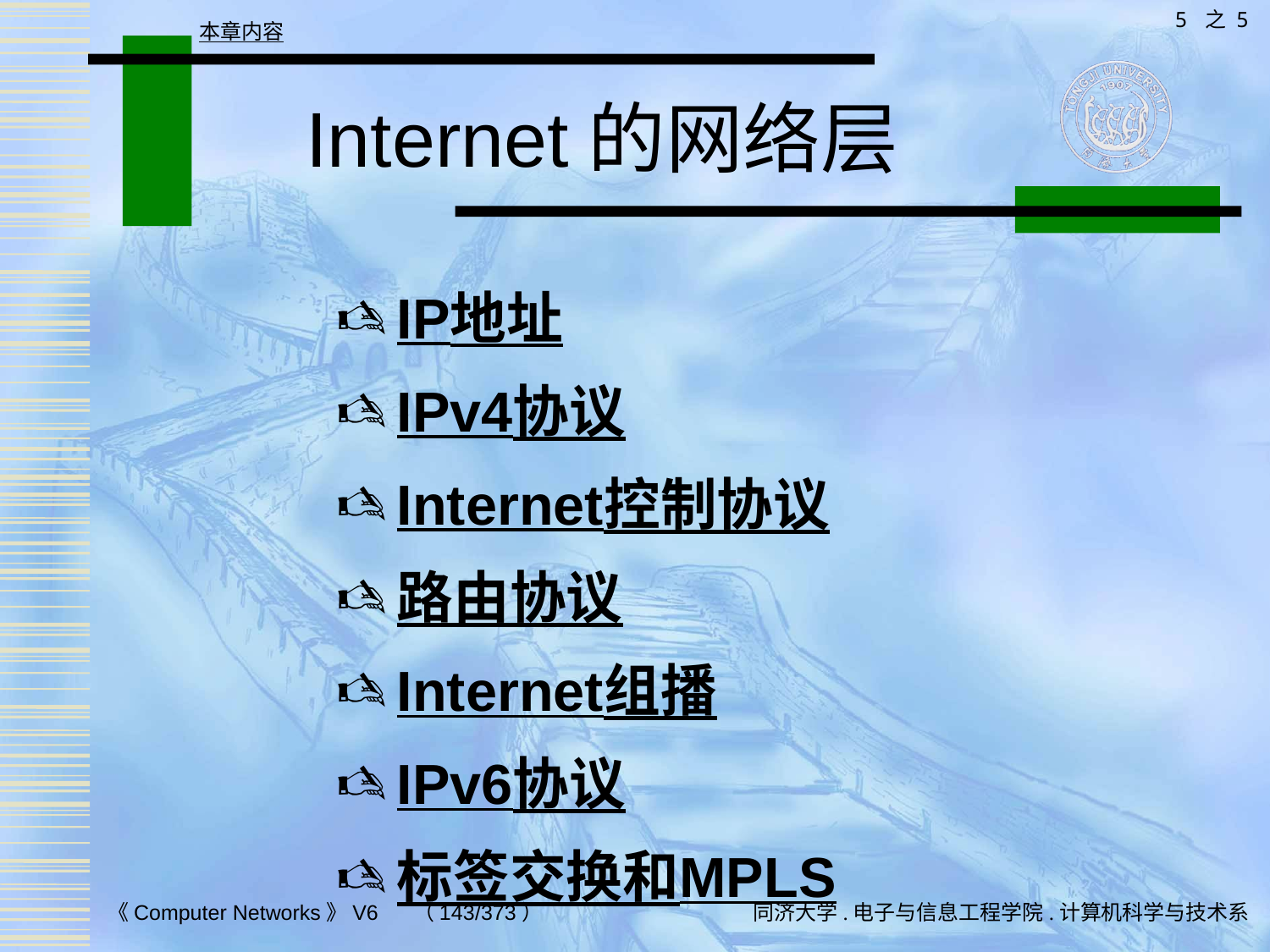

5 之 5
本章内容
# Internet的网络层
IP地址
IPv4协议
Internet控制协议
路由协议
Internet组播
IPv6协议
标签交换和MPLS